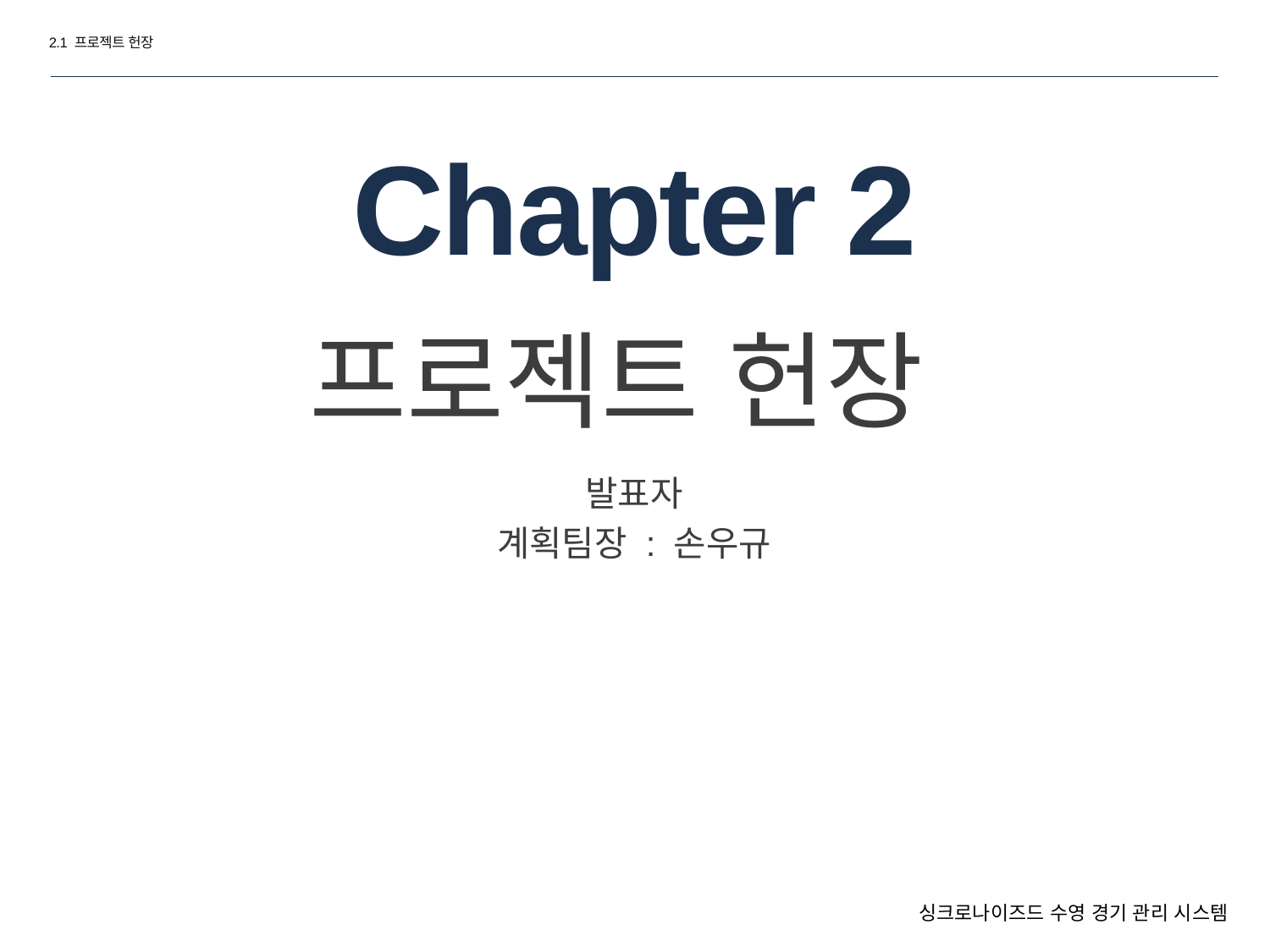

2.1 프로젝트 헌장
# Chapter 2
프로젝트 헌장
발표자
계획팀장 : 손우규
싱크로나이즈드 수영 경기 관리 시스템